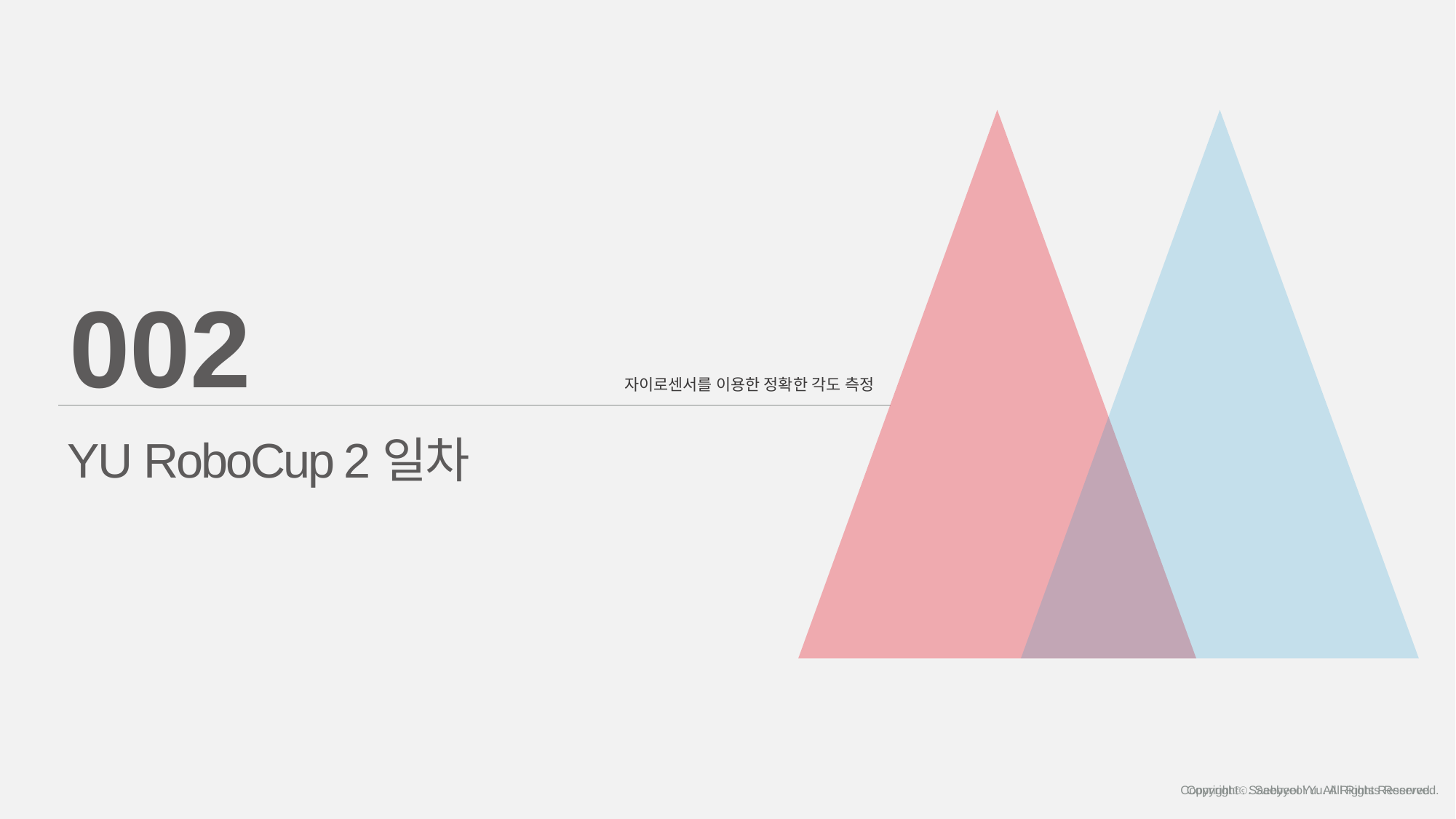

002
자이로센서를 이용한 정확한 각도 측정
YU RoboCup 2일차
Copyrightⓒ. Saebyeol Yu. All Rights Reserved.